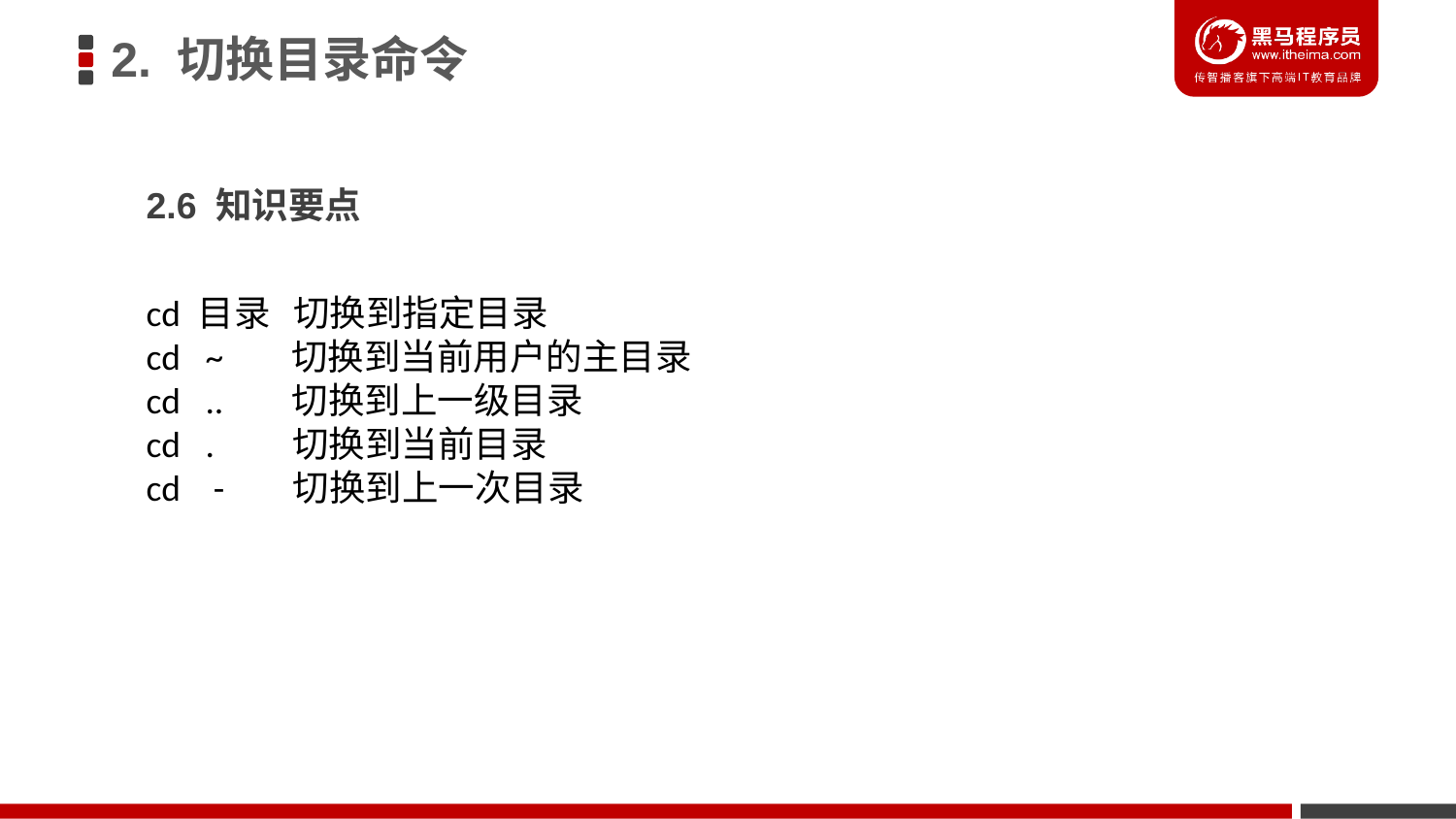

2. 切换目录命令
2.6 知识要点
cd 目录     切换到指定目录
cd   ~             切换到当前用户的主目录
cd   ..             切换到上一级目录
cd   .               切换到当前目录
cd    -             切换到上一次目录